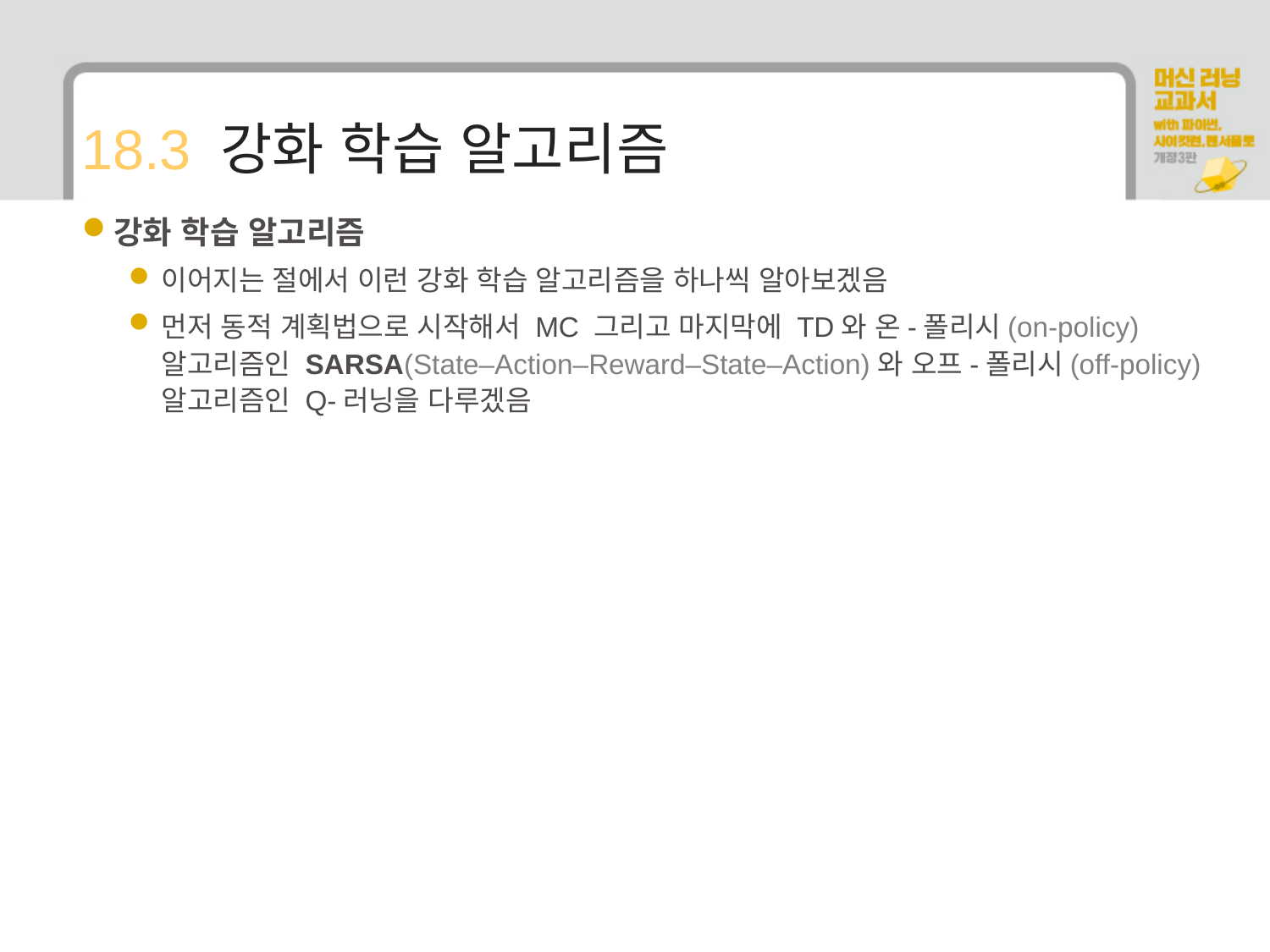

# 18.3 강화 학습 알고리즘
강화 학습 알고리즘
이어지는 절에서 이런 강화 학습 알고리즘을 하나씩 알아보겠음
먼저 동적 계획법으로 시작해서 MC 그리고 마지막에 TD와 온-폴리시(on-policy) 알고리즘인 SARSA(State–Action–Reward–State–Action)와 오프-폴리시(off-policy) 알고리즘인 Q-러닝을 다루겠음